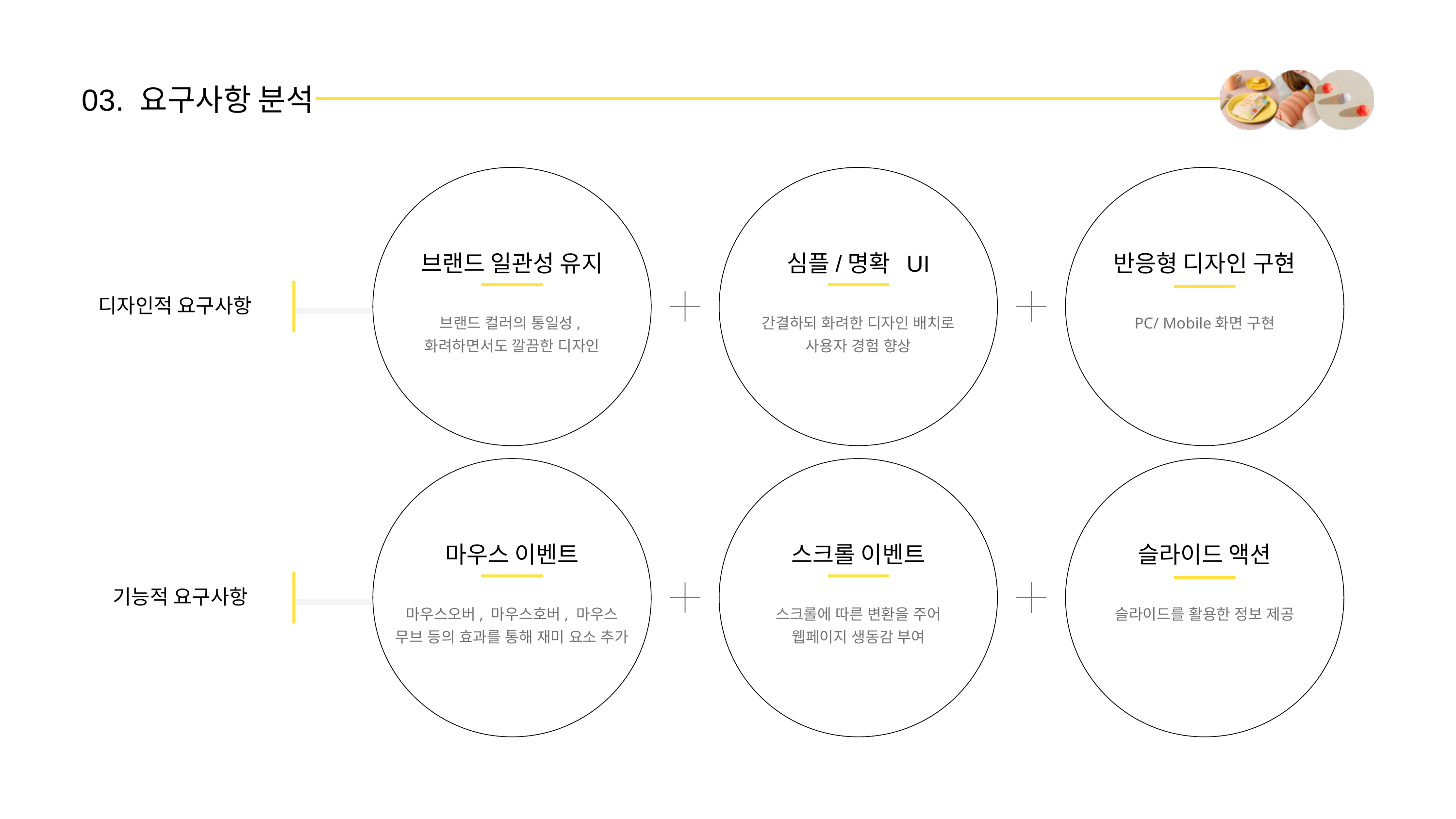

03. 요구사항 분석

브랜드 일관성 유지
심플/명확  UI
반응형 디자인 구현

디자인적 요구사항

브랜드 컬러의 통일성,
화려하면서도 깔끔한 디자인
간결하되 화려한 디자인 배치로
사용자 경험 향상
PC/ Mobile화면 구현

마우스 이벤트
스크롤 이벤트
슬라이드 액션

기능적 요구사항

마우스오버, 마우스호버, 마우스 무브 등의 효과를 통해 재미 요소 추가
스크롤에 따른 변환을 주어
웹페이지 생동감 부여
슬라이드를 활용한 정보 제공